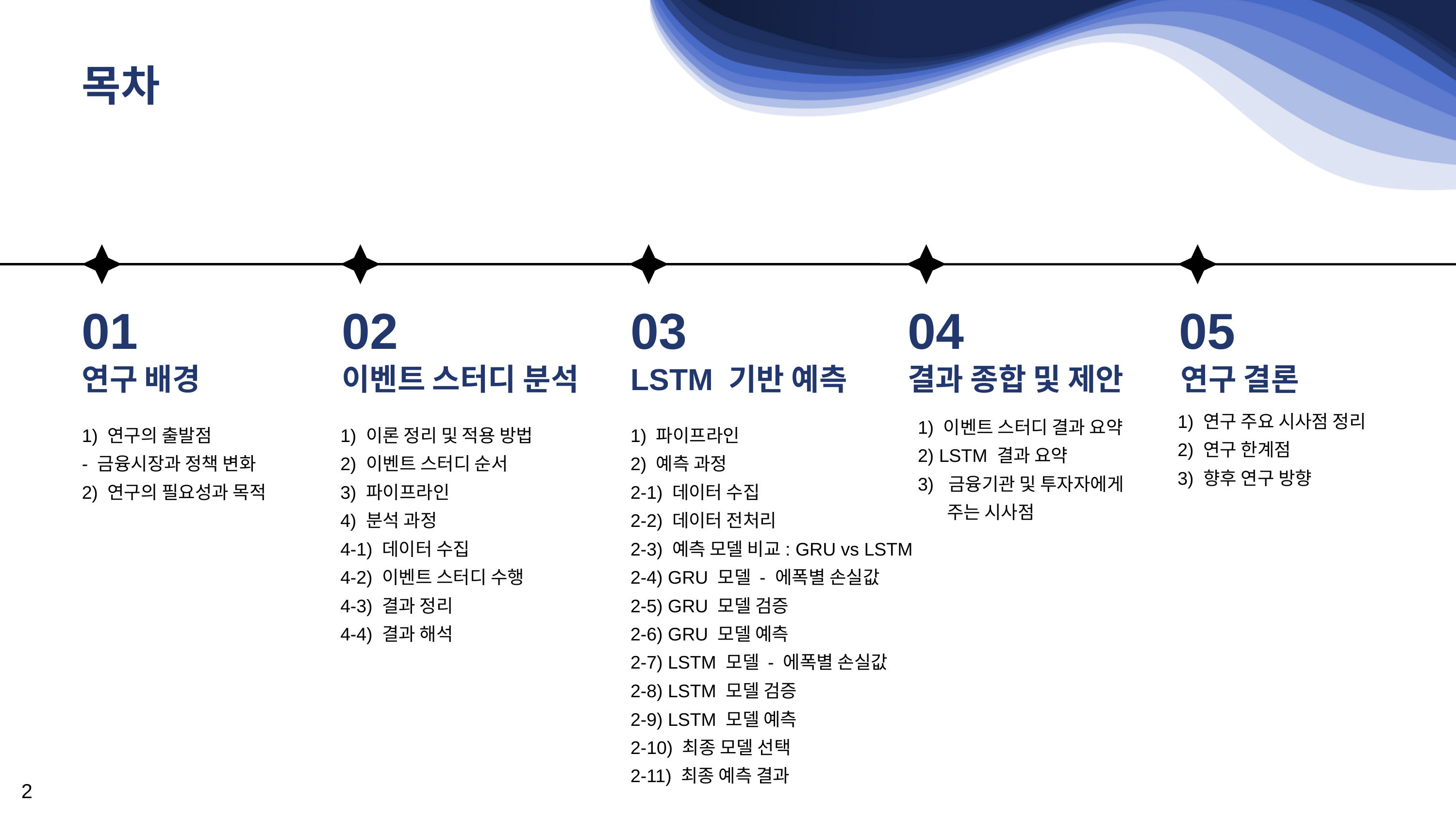

목차

01
02
03
04
05
연구 배경
이벤트 스터디 분석
LSTM 기반 예측
결과 종합 및 제안
연구 결론
1) 연구 주요 시사점 정리
2) 연구 한계점
3) 향후 연구 방향

1) 이벤트 스터디 결과 요약
2) LSTM 결과 요약
3)  금융기관 및 투자자에게
      주는 시사점

1) 연구의 출발점
- 금융시장과 정책 변화
2) 연구의 필요성과 목적

1) 이론 정리 및 적용 방법
2) 이벤트 스터디 순서
3) 파이프라인
4) 분석 과정
4-1) 데이터 수집
4-2) 이벤트 스터디 수행
4-3) 결과 정리
4-4) 결과 해석

1) 파이프라인
2) 예측 과정
2-1) 데이터 수집
2-2) 데이터 전처리
2-3) 예측 모델 비교: GRU vs LSTM
2-4) GRU 모델 - 에폭별 손실값
2-5) GRU 모델 검증
2-6) GRU 모델 예측
2-7) LSTM 모델 - 에폭별 손실값
2-8) LSTM 모델 검증
2-9) LSTM 모델 예측
2-10) 최종 모델 선택
2-11) 최종 예측 결과

2